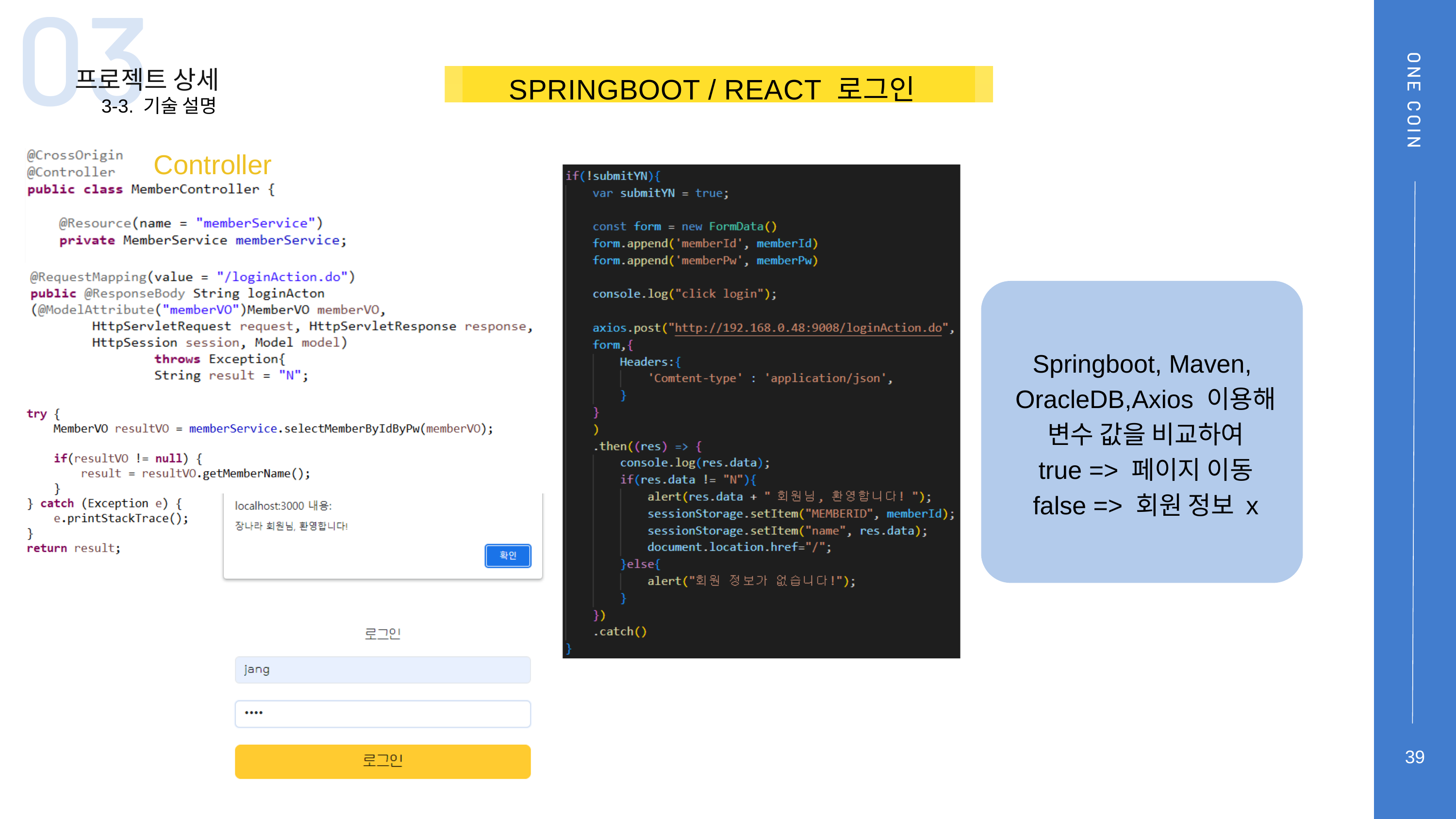

03
프로젝트 상세

SPRINGBOOT / REACT 로그인
3-3. 기술 설명
ONE COIN

Controller

Springboot, Maven,
OracleDB,Axios 이용해
변수 값을 비교하여
true => 페이지 이동
false => 회원 정보 x

39